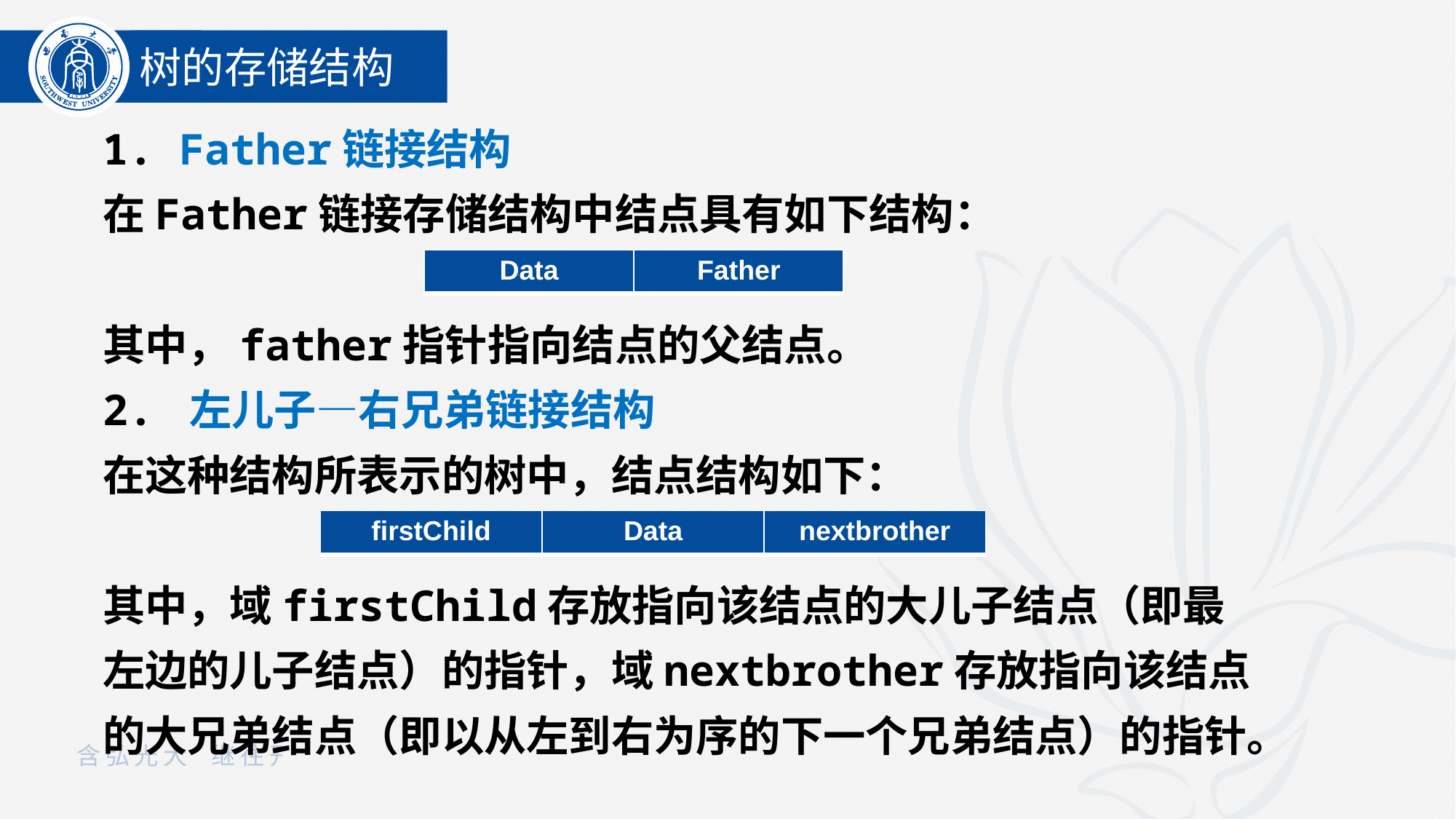

树的存储结构
1. Father链接结构
在Father链接存储结构中结点具有如下结构：

其中，father指针指向结点的父结点。
2. 左儿子—右兄弟链接结构
在这种结构所表示的树中，结点结构如下：

其中，域firstChild存放指向该结点的大儿子结点（即最左边的儿子结点）的指针，域nextbrother存放指向该结点的大兄弟结点（即以从左到右为序的下一个兄弟结点）的指针。
| Data | Father |
| --- | --- |
| firstChild | Data | nextbrother |
| --- | --- | --- |